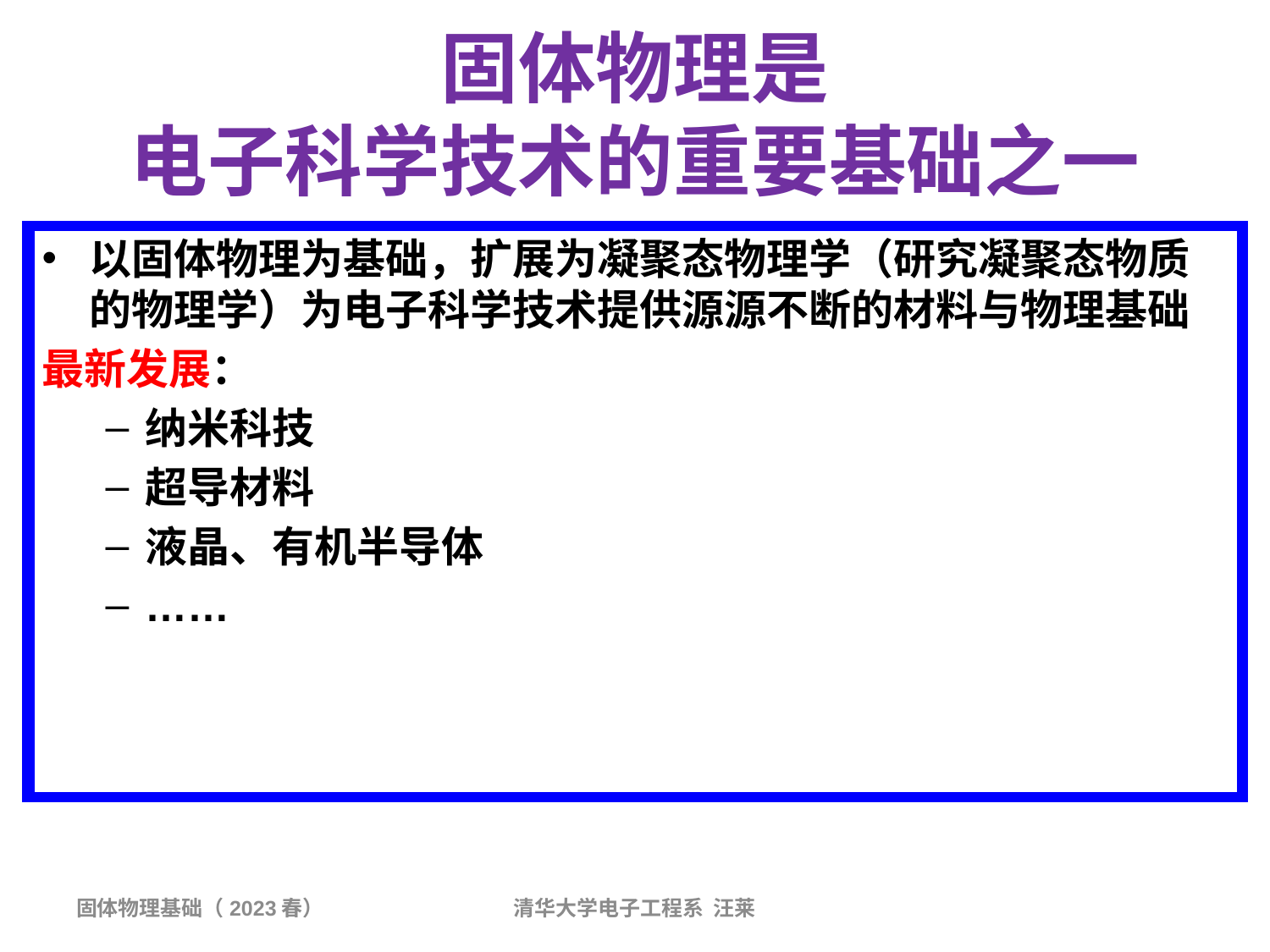

固体物理是
电子科学技术的重要基础之一
以固体物理为基础，扩展为凝聚态物理学（研究凝聚态物质的物理学）为电子科学技术提供源源不断的材料与物理基础
最新发展：
纳米科技
超导材料
液晶、有机半导体
……
电子科学技术领域的应用
微电子技术
二极管、晶体管
集成电路、微电子学
光电子技术
光存储(代替软盘、磁带)
光纤通信(激光代替微波)
固态照明(LED代替电灯)
太阳能电池
固体物理基础（2023春）
清华大学电子工程系  汪莱
15